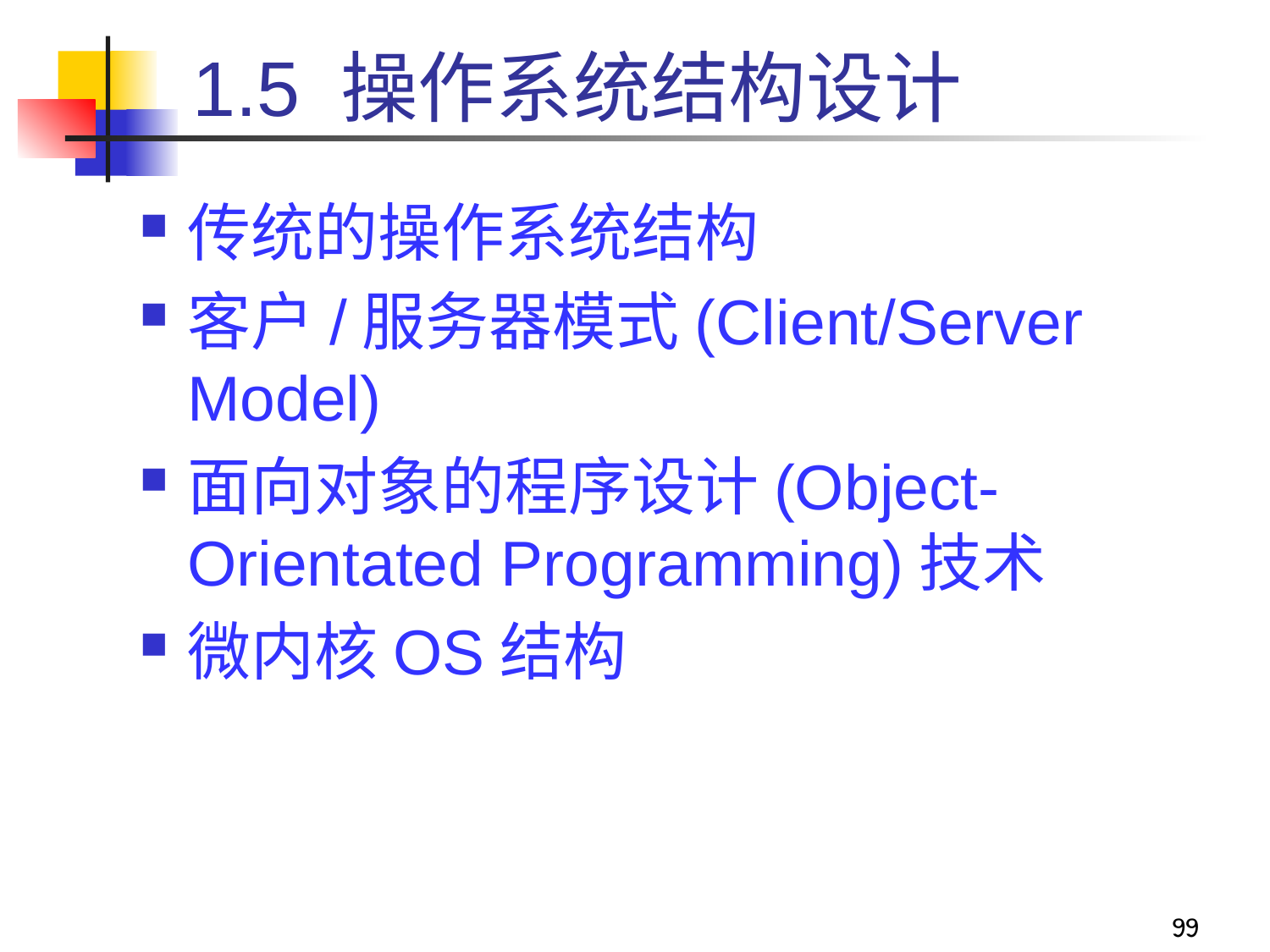

1.5 操作系统结构设计
传统的操作系统结构
客户/服务器模式(Client/Server Model)
面向对象的程序设计(Object-Orientated Programming)技术
微内核OS结构
99